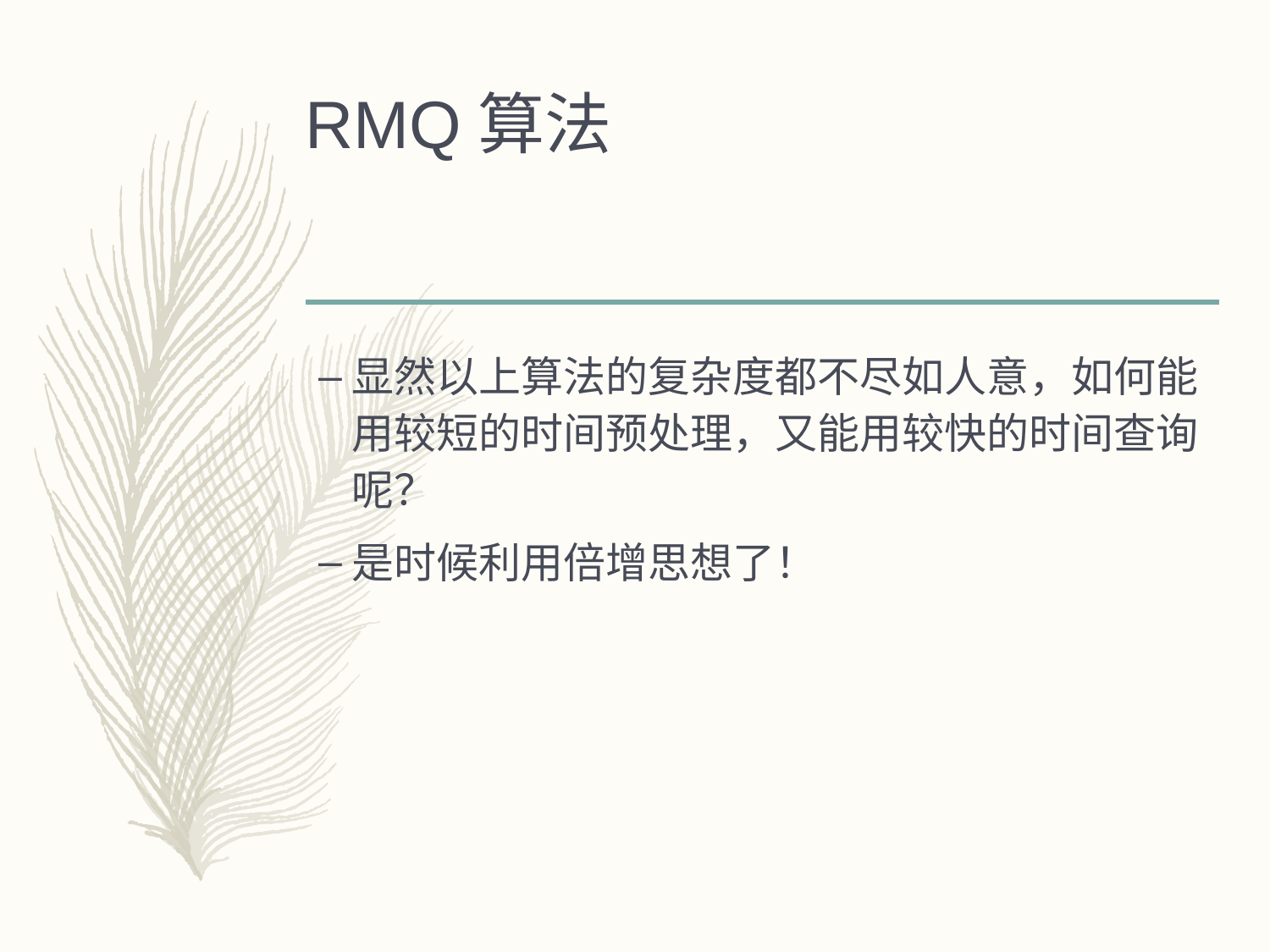

# RMQ算法
显然以上算法的复杂度都不尽如人意，如何能用较短的时间预处理，又能用较快的时间查询呢？
是时候利用倍增思想了！